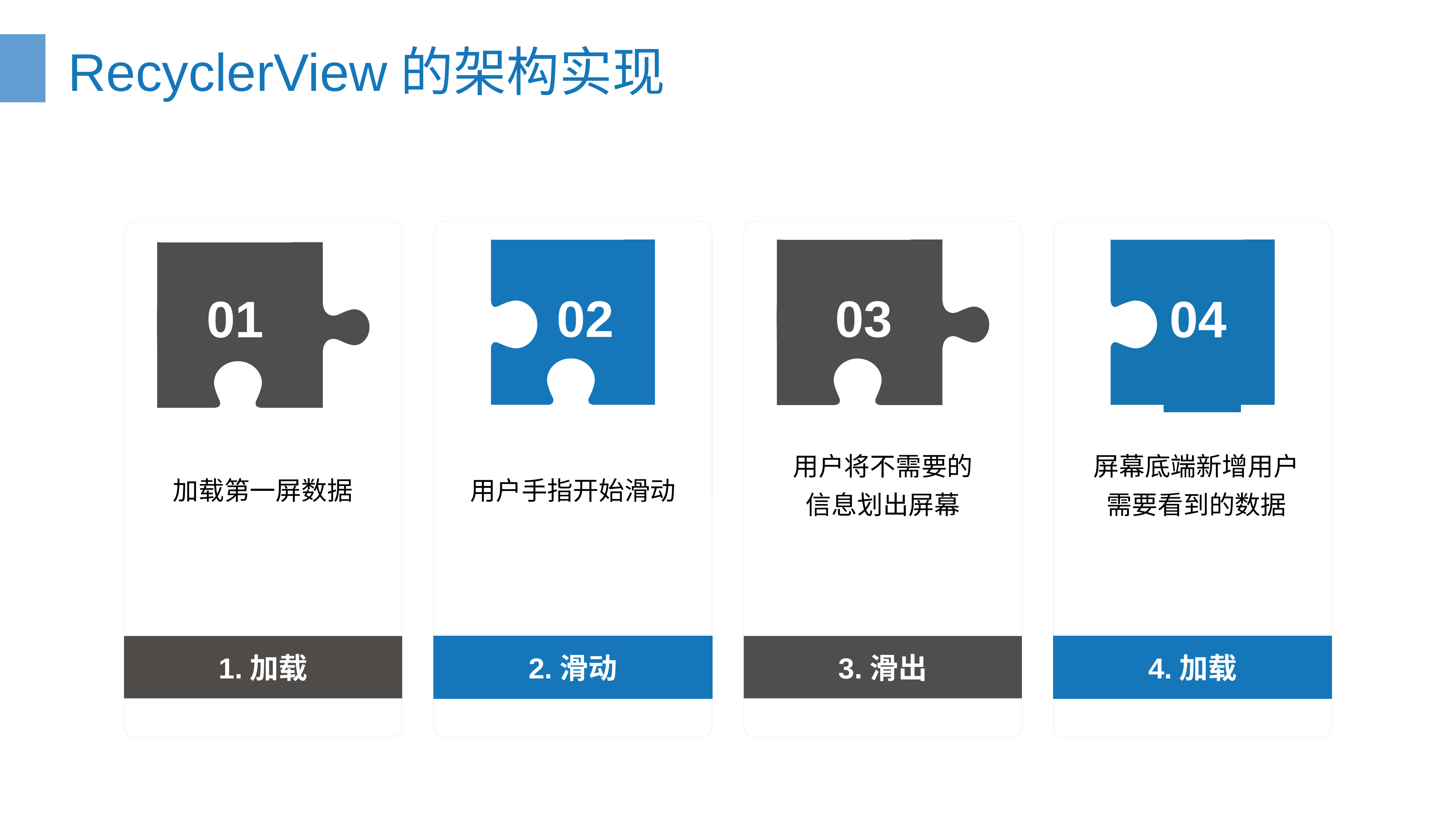

RecyclerView的架构实现

04

03

01
02

用户将不需要的
信息划出屏幕
屏幕底端新增用户
需要看到的数据
加载第一屏数据
用户手指开始滑动
1.加载
2.滑动
3.滑出
4.加载